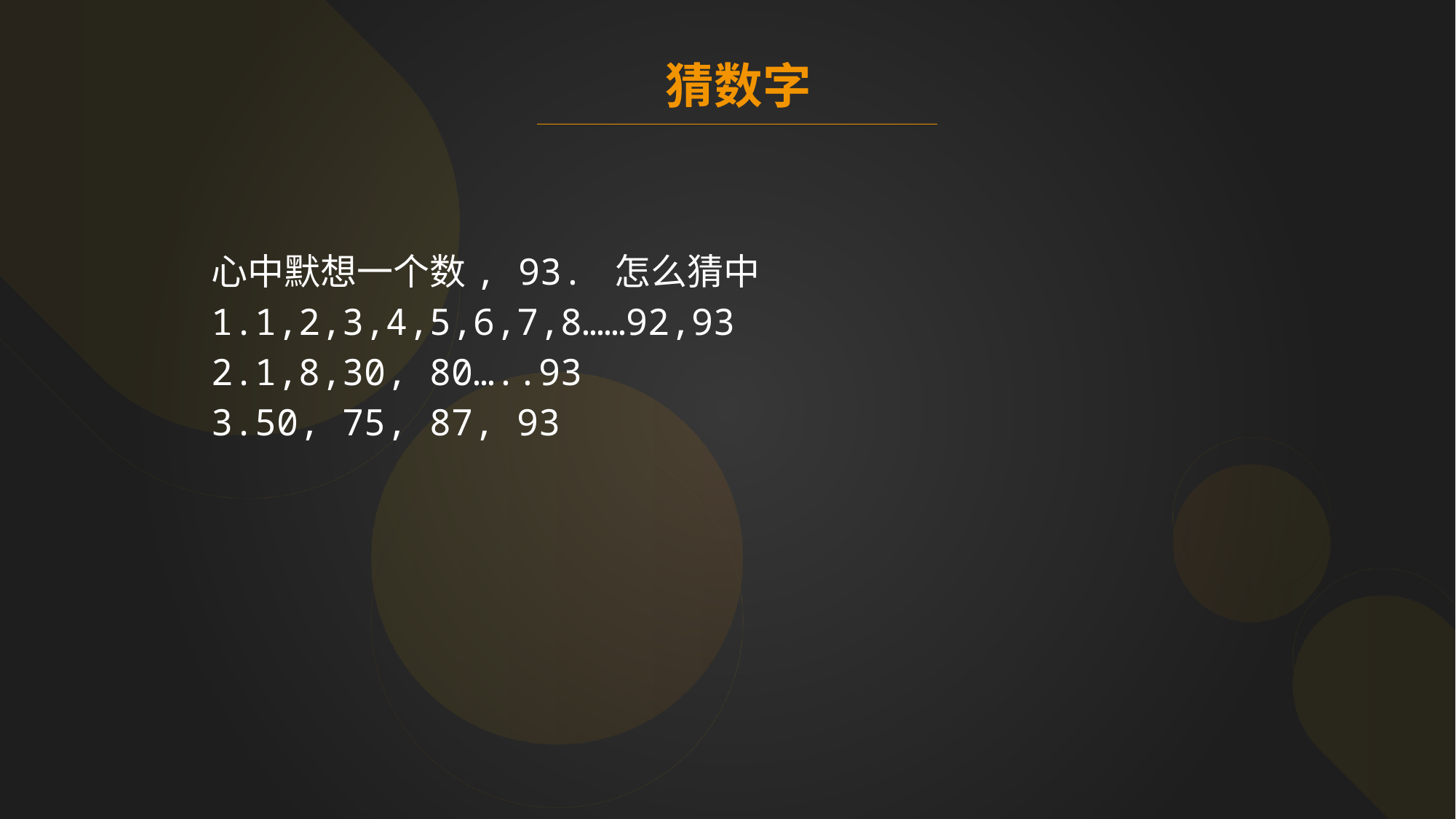

猜数字
心中默想一个数, 93. 怎么猜中
1.1,2,3,4,5,6,7,8……92,93
2.1,8,30, 80…..93
3.50, 75, 87, 93